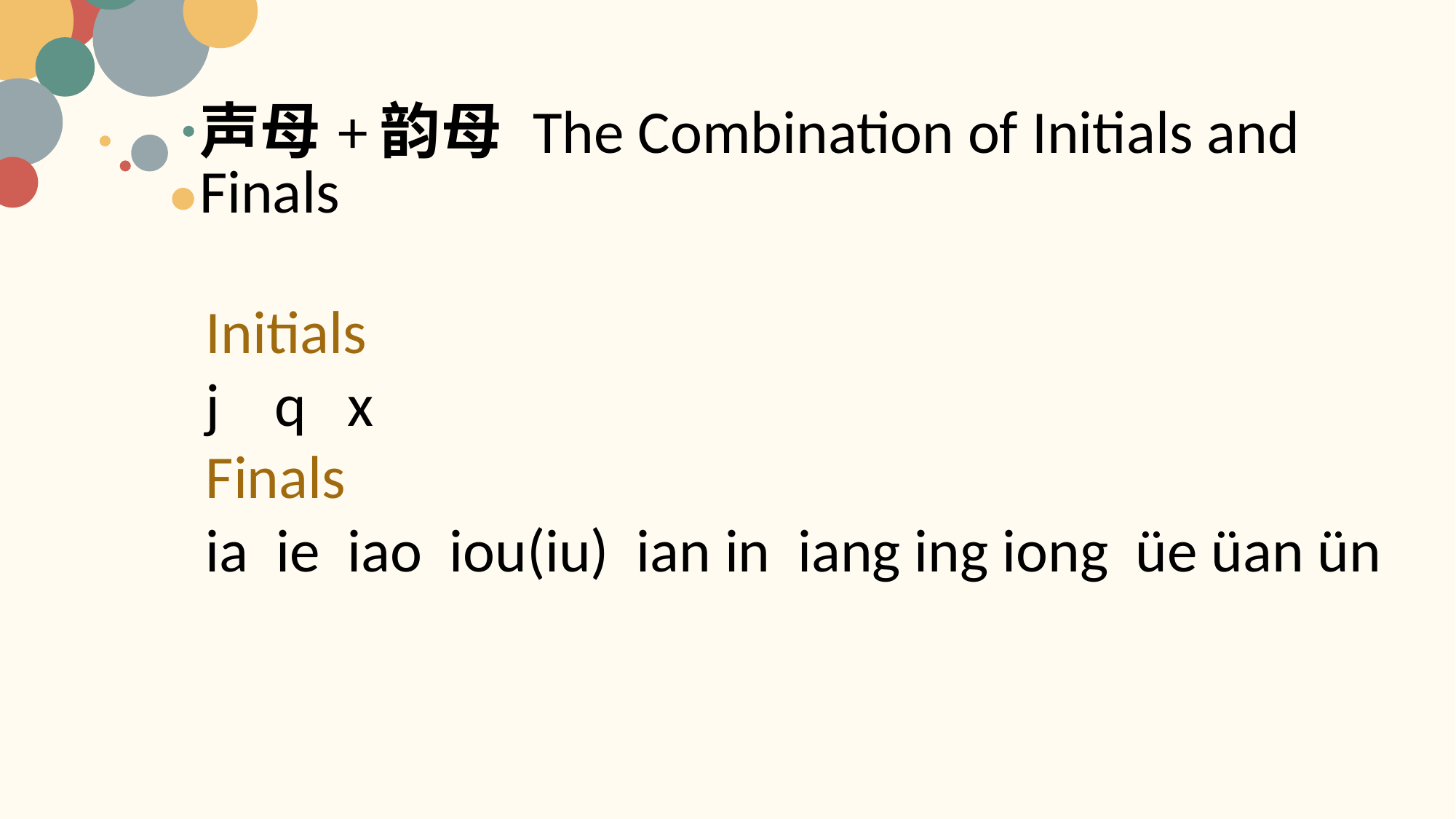

# 声母+韵母 The Combination of Initials and Finals
Initials
j    q   x
Finals
ia  ie  iao  iou(iu)  ian in  iang ing iong  üe üan ün